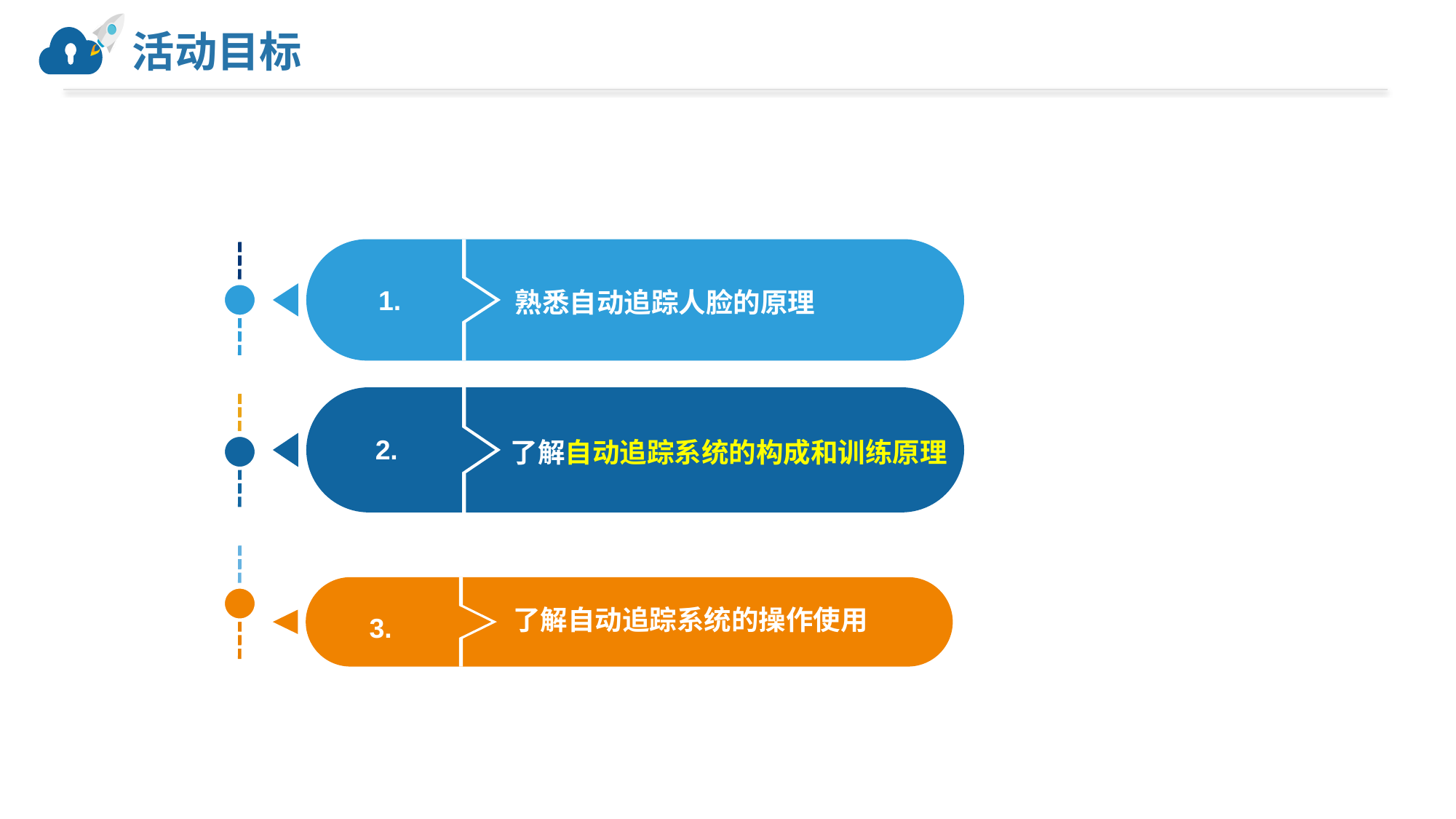

# 活动目标

1.

熟悉自动追踪人脸的原理

2.

了解自动追踪系统的构成和训练原理

3.

了解自动追踪系统的操作使用